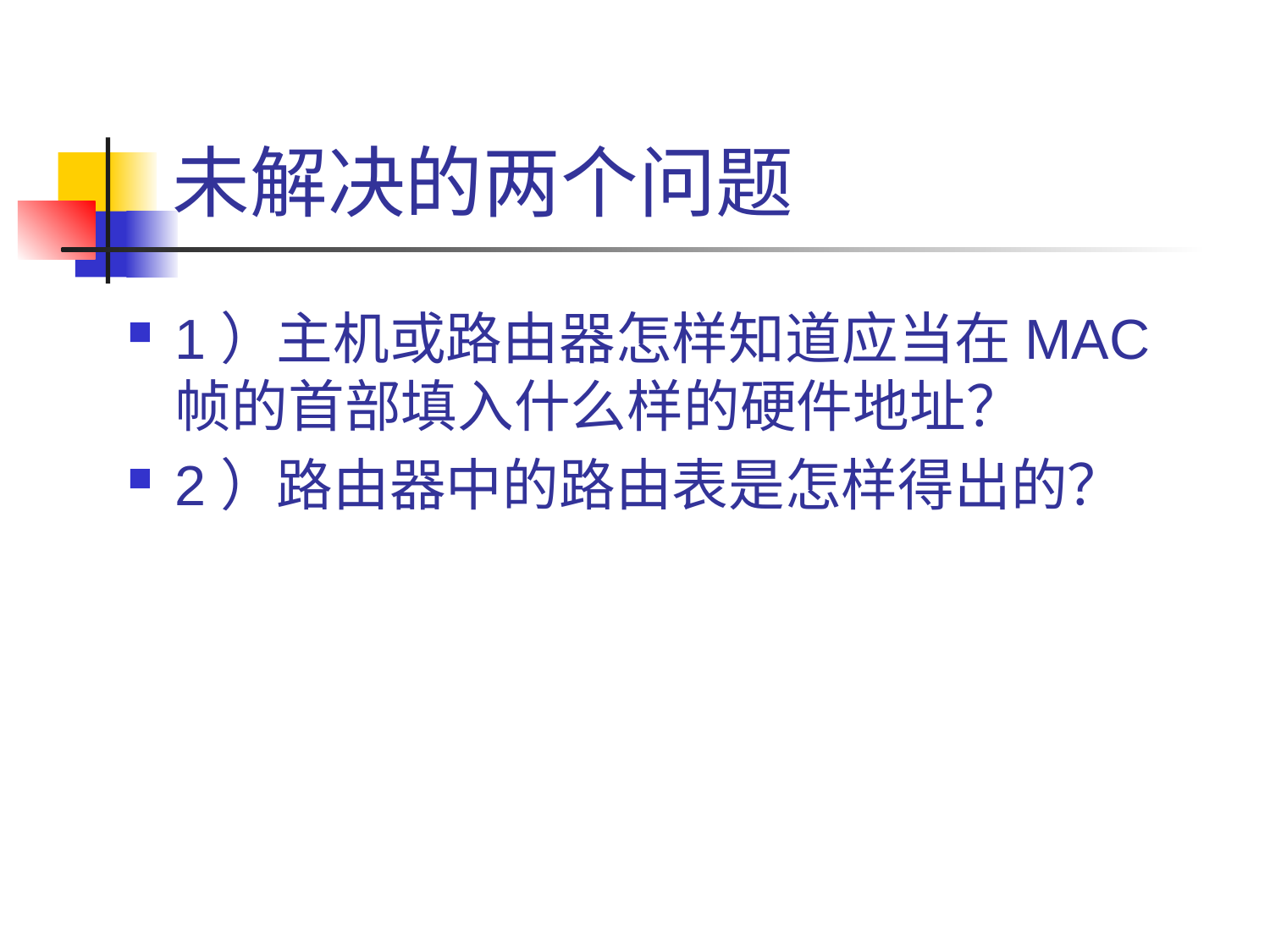

# 未解决的两个问题
1）主机或路由器怎样知道应当在MAC帧的首部填入什么样的硬件地址？
2）路由器中的路由表是怎样得出的？